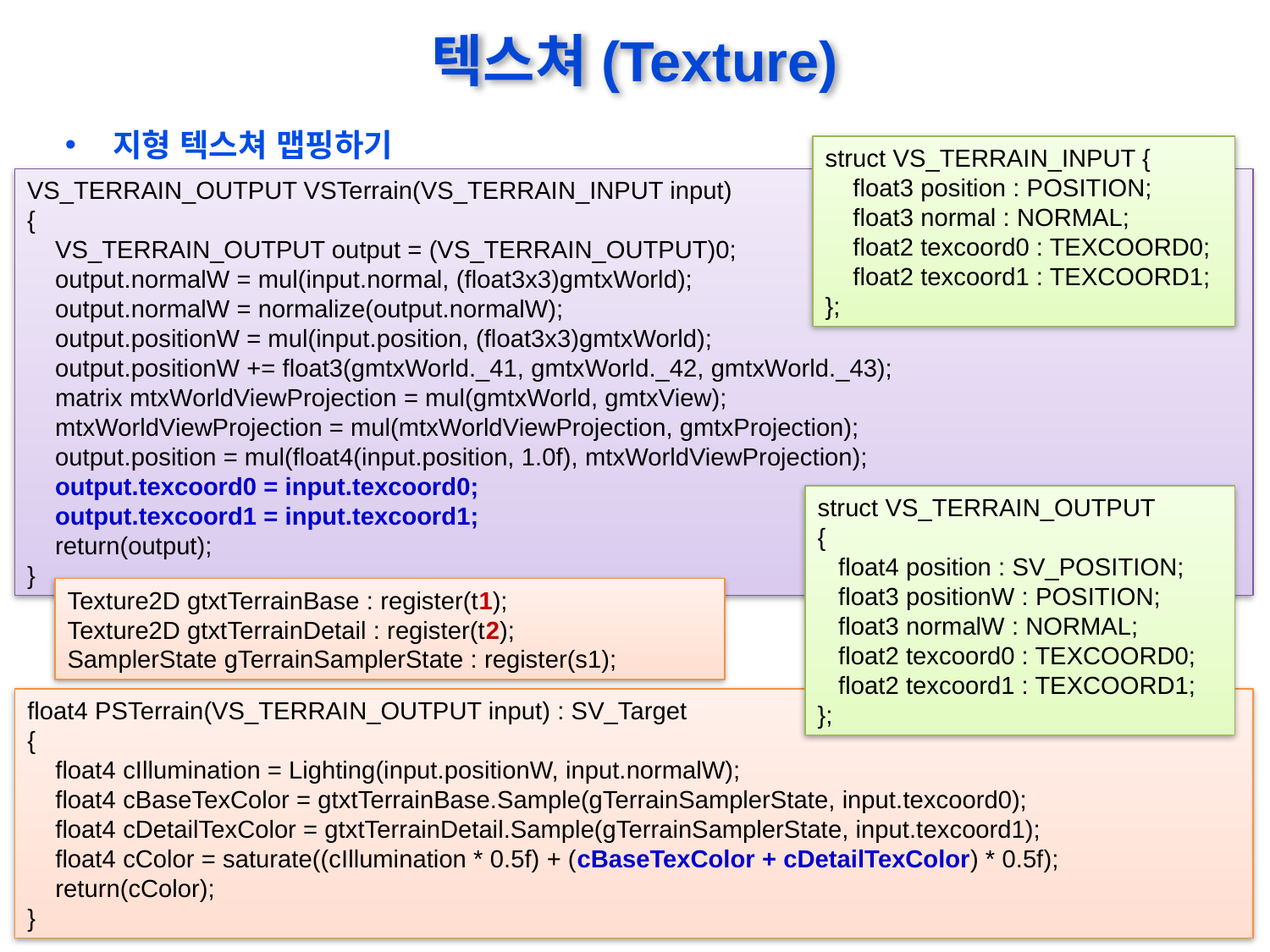

# 텍스쳐(Texture)
지형 텍스쳐 맵핑하기

struct VS_TERRAIN_INPUT {
    float3 position : POSITION;
    float3 normal : NORMAL;
    float2 texcoord0 : TEXCOORD0;
    float2 texcoord1 : TEXCOORD1;
};
VS_TERRAIN_OUTPUT VSTerrain(VS_TERRAIN_INPUT input)
{
    VS_TERRAIN_OUTPUT output = (VS_TERRAIN_OUTPUT)0;
    output.normalW = mul(input.normal, (float3x3)gmtxWorld);
    output.normalW = normalize(output.normalW);
    output.positionW = mul(input.position, (float3x3)gmtxWorld);
    output.positionW += float3(gmtxWorld._41, gmtxWorld._42, gmtxWorld._43);
    matrix mtxWorldViewProjection = mul(gmtxWorld, gmtxView);
    mtxWorldViewProjection = mul(mtxWorldViewProjection, gmtxProjection);
    output.position = mul(float4(input.position, 1.0f), mtxWorldViewProjection);
    output.texcoord0 = input.texcoord0;
    output.texcoord1 = input.texcoord1;
    return(output);
}
Texture2D gtxtTerrainBaseTexture : register(t1);
Texture2D gtxtTerrainDetailTexture : register(t2);
SamplerState gTerrainSamplerState : register(s1);
struct VS_TERRAIN_OUTPUT
{
   float4 position : SV_POSITION;
   float3 positionW : POSITION;
   float3 normalW : NORMAL;
   float2 texcoord0 : TEXCOORD0;
   float2 texcoord1 : TEXCOORD1;
};
Texture2D gtxtTerrainBase : register(t1);
Texture2D gtxtTerrainDetail : register(t2);
SamplerState gTerrainSamplerState : register(s1);
float4 PSTerrain(VS_TERRAIN_OUTPUT input) : SV_Target
{
    float4 cIllumination = Lighting(input.positionW, input.normalW);
    float4 cBaseTexColor = gtxtTerrainBase.Sample(gTerrainSamplerState, input.texcoord0);
    float4 cDetailTexColor = gtxtTerrainDetail.Sample(gTerrainSamplerState, input.texcoord1);
    float4 cColor = saturate((cIllumination * 0.5f) + (cBaseTexColor + cDetailTexColor) * 0.5f);
    return(cColor);
}